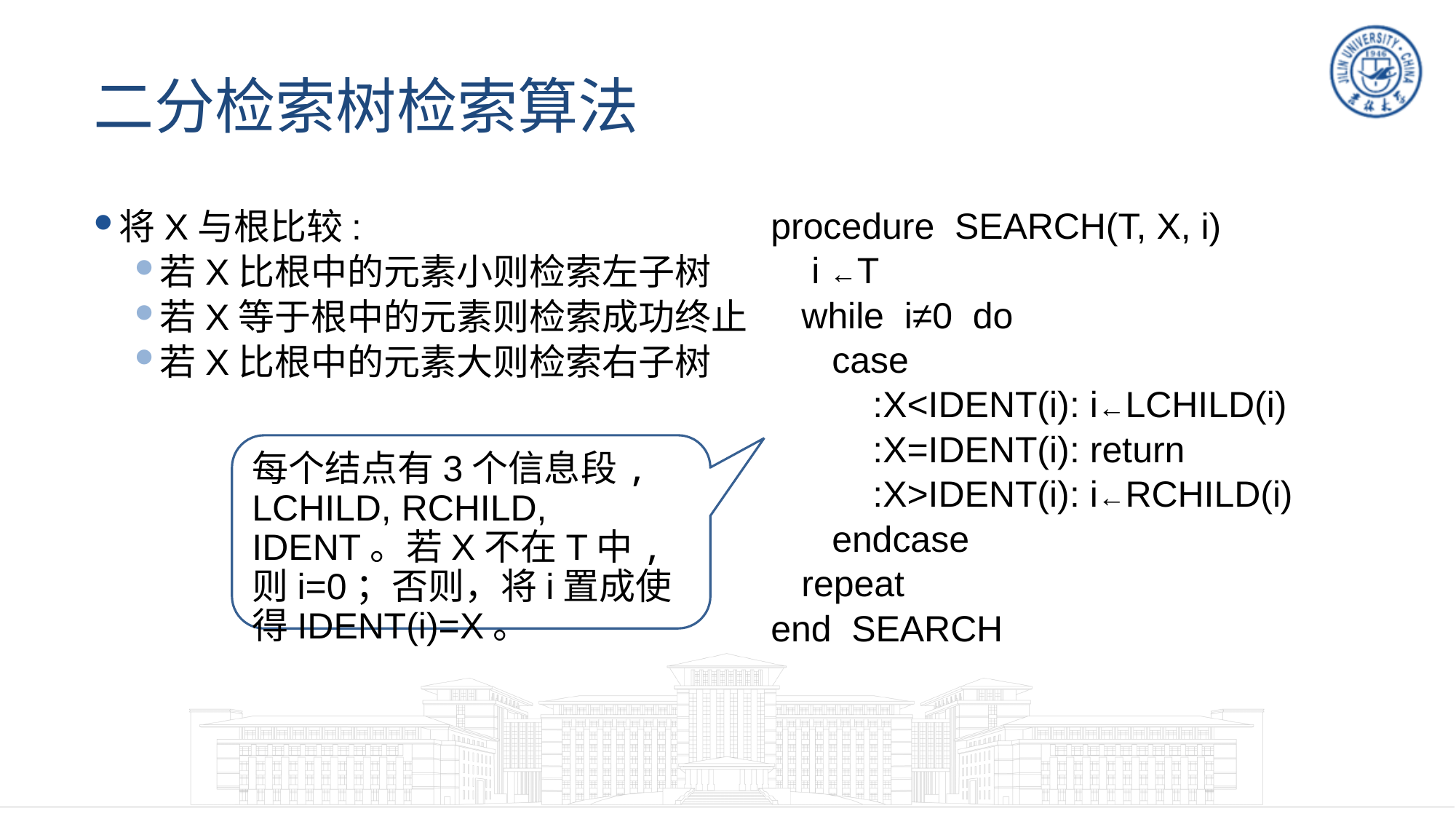

# 二分检索树检索算法
将X与根比较:
若X比根中的元素小则检索左子树
若X等于根中的元素则检索成功终止
若X比根中的元素大则检索右子树

procedure  SEARCH(T, X, i)
    i ←T
   while  i≠0  do
      case
          :X<IDENT(i): i←LCHILD(i)
          :X=IDENT(i): return
          :X>IDENT(i): i←RCHILD(i)
      endcase
   repeat
end  SEARCH
每个结点有3个信息段, LCHILD, RCHILD, IDENT。若X不在T中, 则i=0；否则，将i置成使得IDENT(i)=X。
69